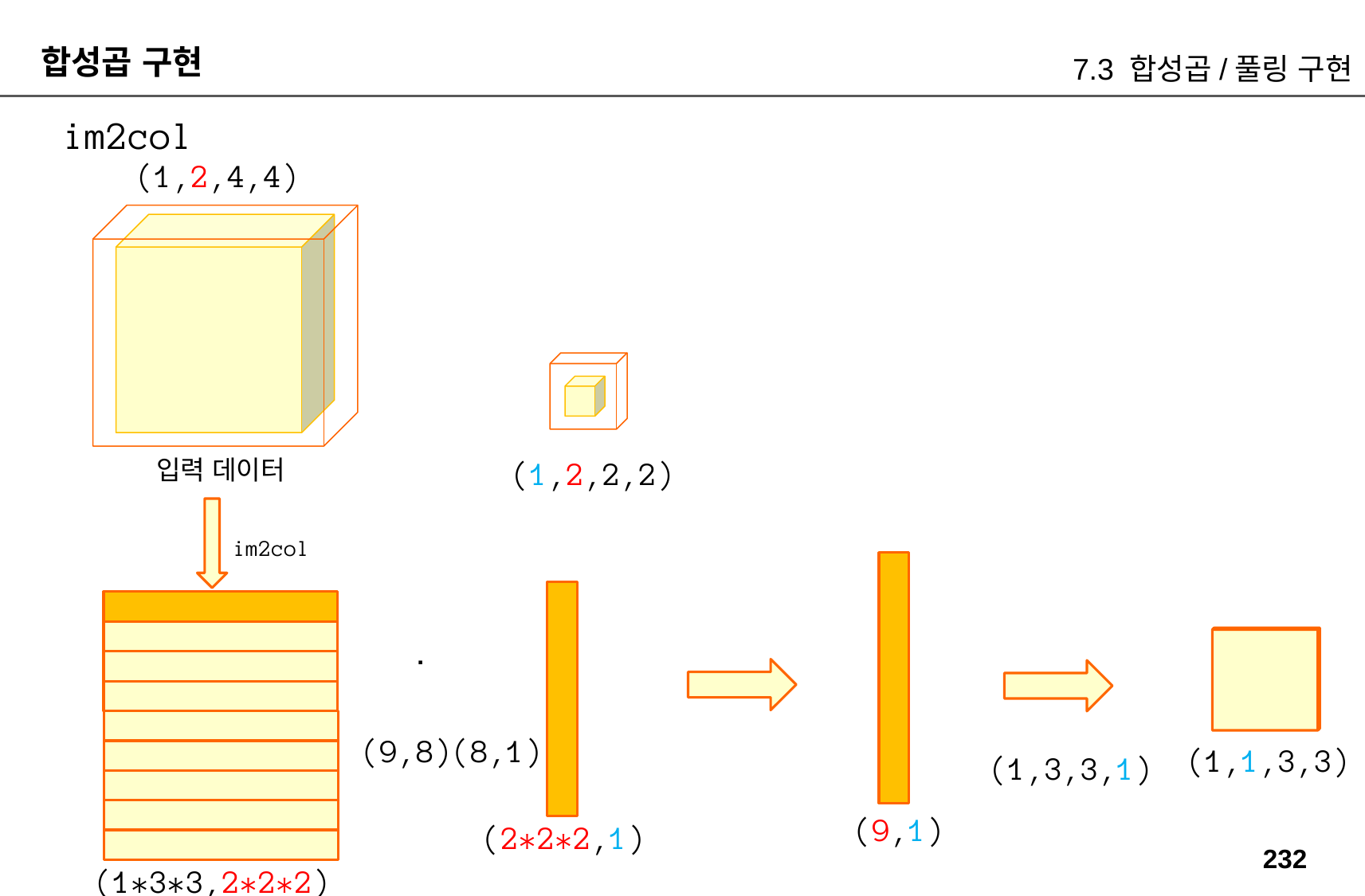

합성곱 구현
7.3 합성곱/풀링 구현
im2col
(1,2,4,4)

(1,2,2,2)
입력 데이터

im2col

.

(9,8)(8,1)
(1,1,3,3)
(1,3,3,1)

(9,1)
(2*2*2,1)

(1*3*3,2*2*2)